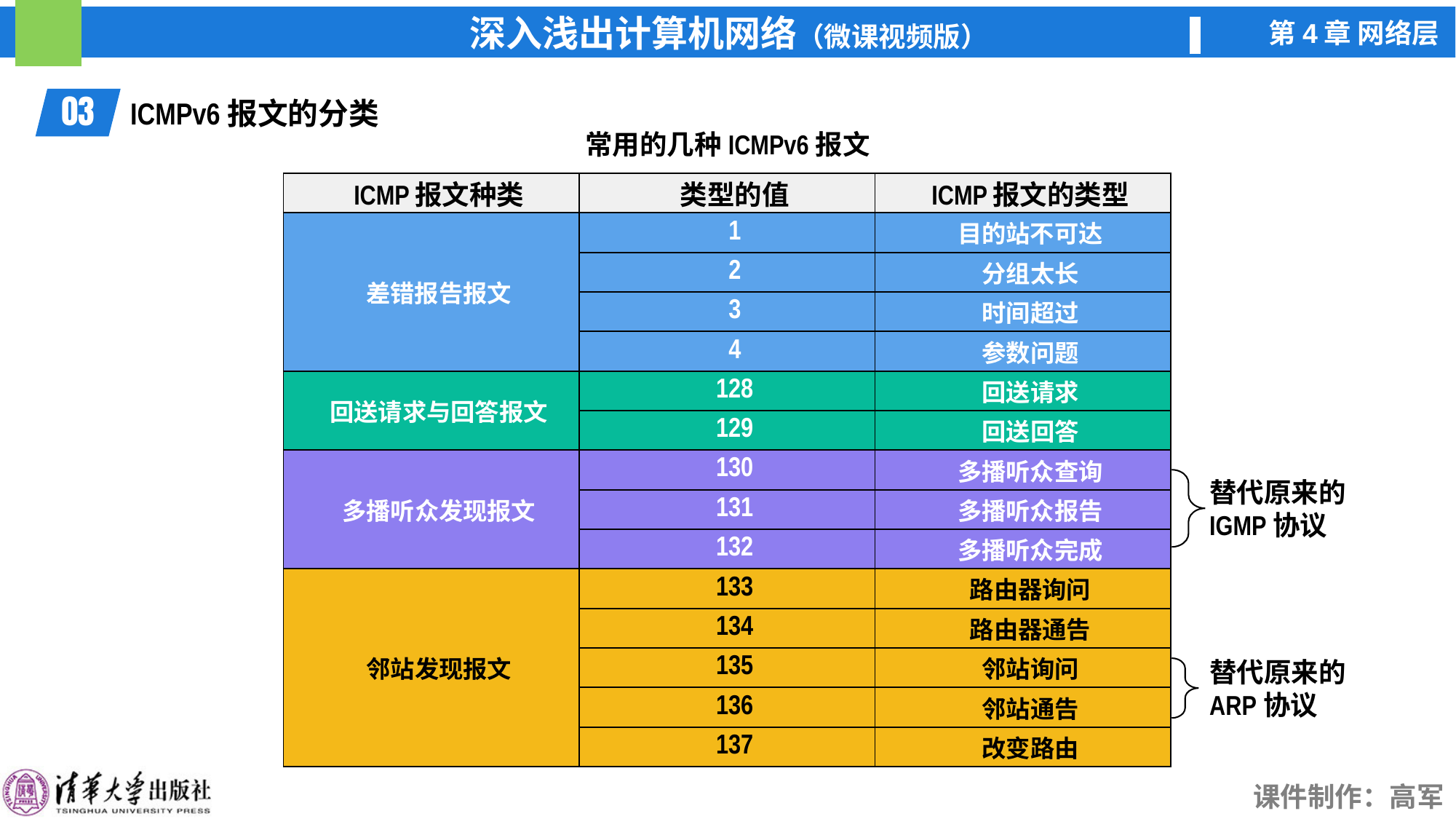

03
ICMPv6报文的分类
常用的几种ICMPv6报文
| ICMP报文种类 | 类型的值 | ICMP报文的类型 |
| --- | --- | --- |
| 差错报告报文 | 1 | 目的站不可达 |
|  | 2 | 分组太长 |
|  | 3 | 时间超过 |
|  | 4 | 参数问题 |
| 回送请求与回答报文 | 128 | 回送请求 |
|  | 129 | 回送回答 |
| 多播听众发现报文 | 130 | 多播听众查询 |
|  | 131 | 多播听众报告 |
|  | 132 | 多播听众完成 |
| 邻站发现报文 | 133 | 路由器询问 |
|  | 134 | 路由器通告 |
|  | 135 | 邻站询问 |
|  | 136 | 邻站通告 |
|  | 137 | 改变路由 |

替代原来的
IGMP协议
替代原来的
ARP协议